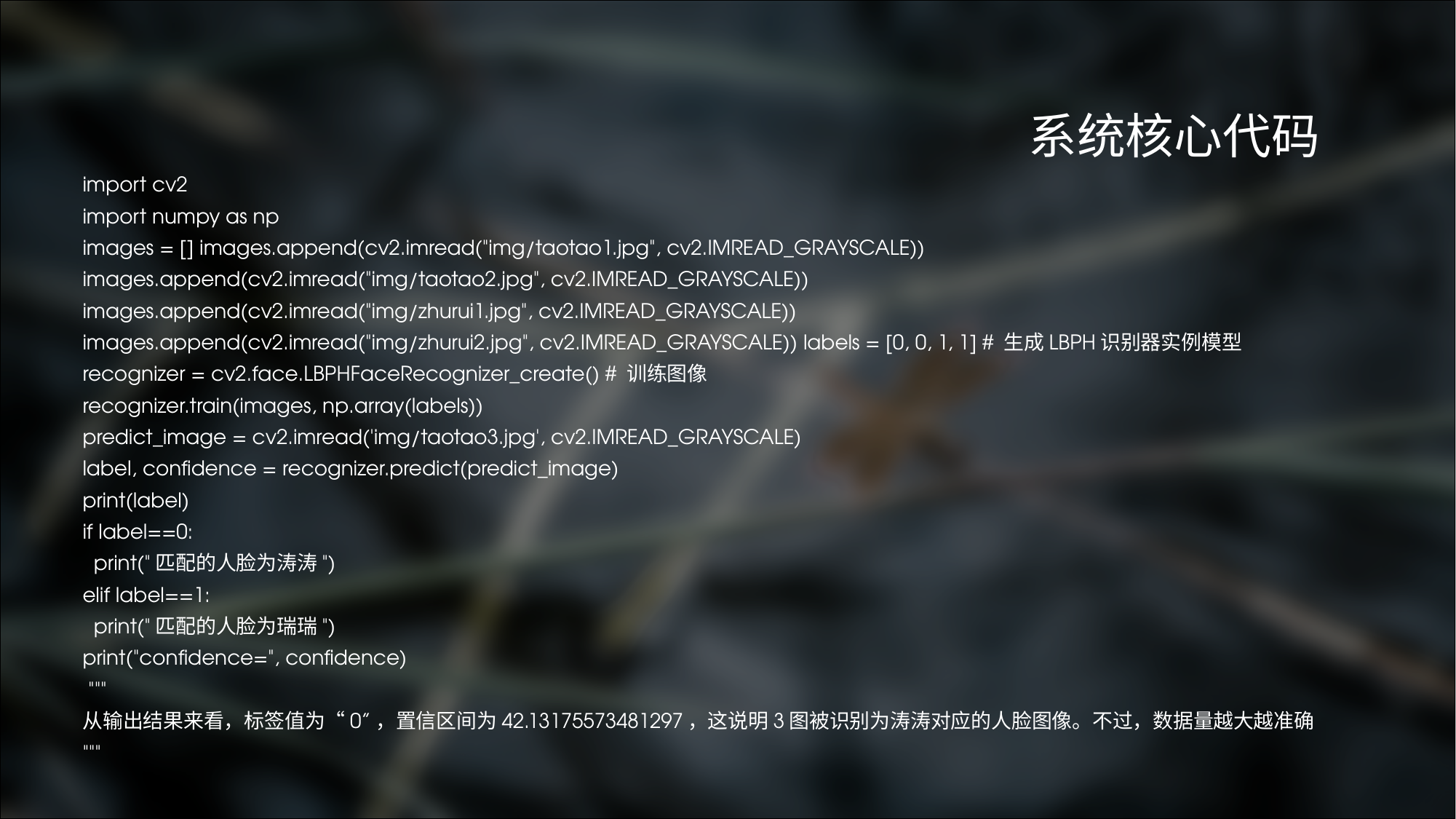

系统核心代码
import cv2
import numpy as np
images = [] images.append(cv2.imread("img/taotao1.jpg", cv2.IMREAD_GRAYSCALE)) images.append(cv2.imread("img/taotao2.jpg", cv2.IMREAD_GRAYSCALE))
images.append(cv2.imread("img/zhurui1.jpg", cv2.IMREAD_GRAYSCALE))
images.append(cv2.imread("img/zhurui2.jpg", cv2.IMREAD_GRAYSCALE)) labels = [0, 0, 1, 1] # 生成LBPH识别器实例模型 recognizer = cv2.face.LBPHFaceRecognizer_create() # 训练图像
recognizer.train(images, np.array(labels))
predict_image = cv2.imread('img/taotao3.jpg', cv2.IMREAD_GRAYSCALE)
label, confidence = recognizer.predict(predict_image)
print(label)
if label==0:
  print("匹配的人脸为涛涛")
elif label==1:
  print("匹配的人脸为瑞瑞")
print("confidence=", confidence)
 """
从输出结果来看，标签值为“0”，置信区间为42.13175573481297，这说明3图被识别为涛涛对应的人脸图像。不过，数据量越大越准确
"""